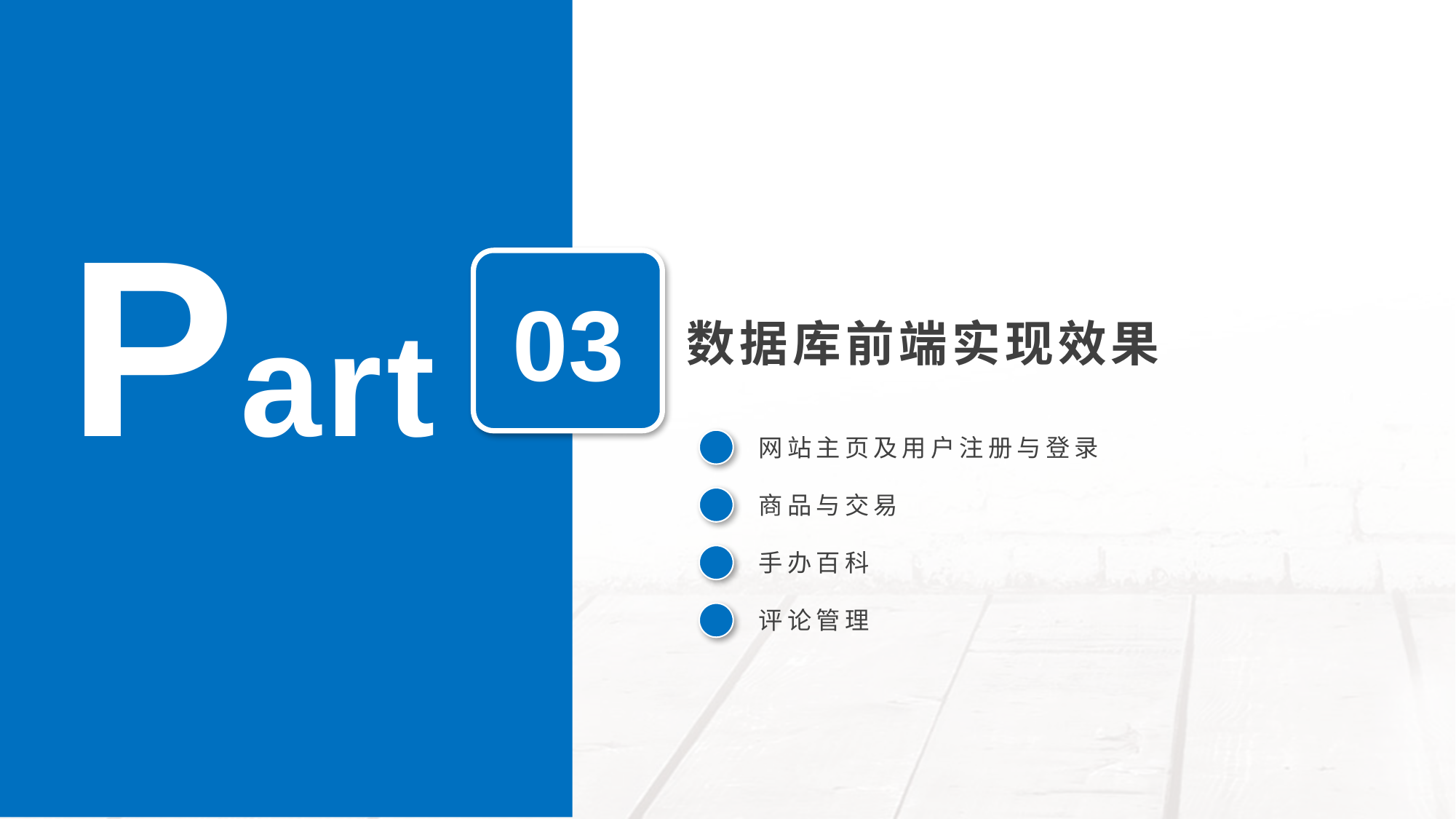

Part

03
数据库前端实现效果
网站主页及用户注册与登录

商品与交易

手办百科

评论管理